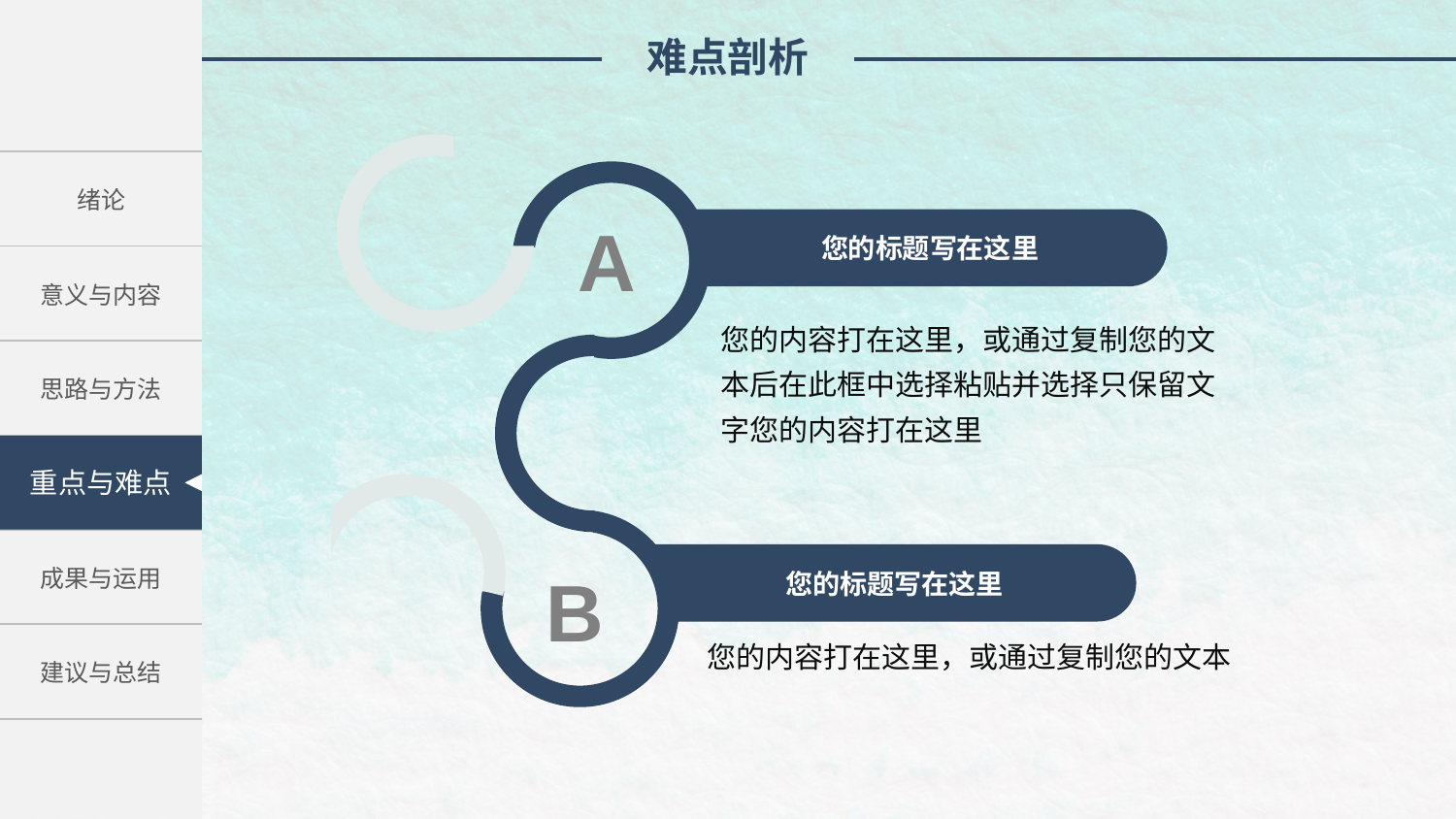

难点剖析

| 绪论 |
| --- |
| 意义与内容 |
| 思路与方法 |
| 成果与应用 |
| 成果与运用 |
| 建议与总结 |

A
您的标题写在这里
您的内容打在这里，或通过复制您的文本后在此框中选择粘贴并选择只保留文字您的内容打在这里

重点与难点

您的标题写在这里
B
您的内容打在这里，或通过复制您的文本